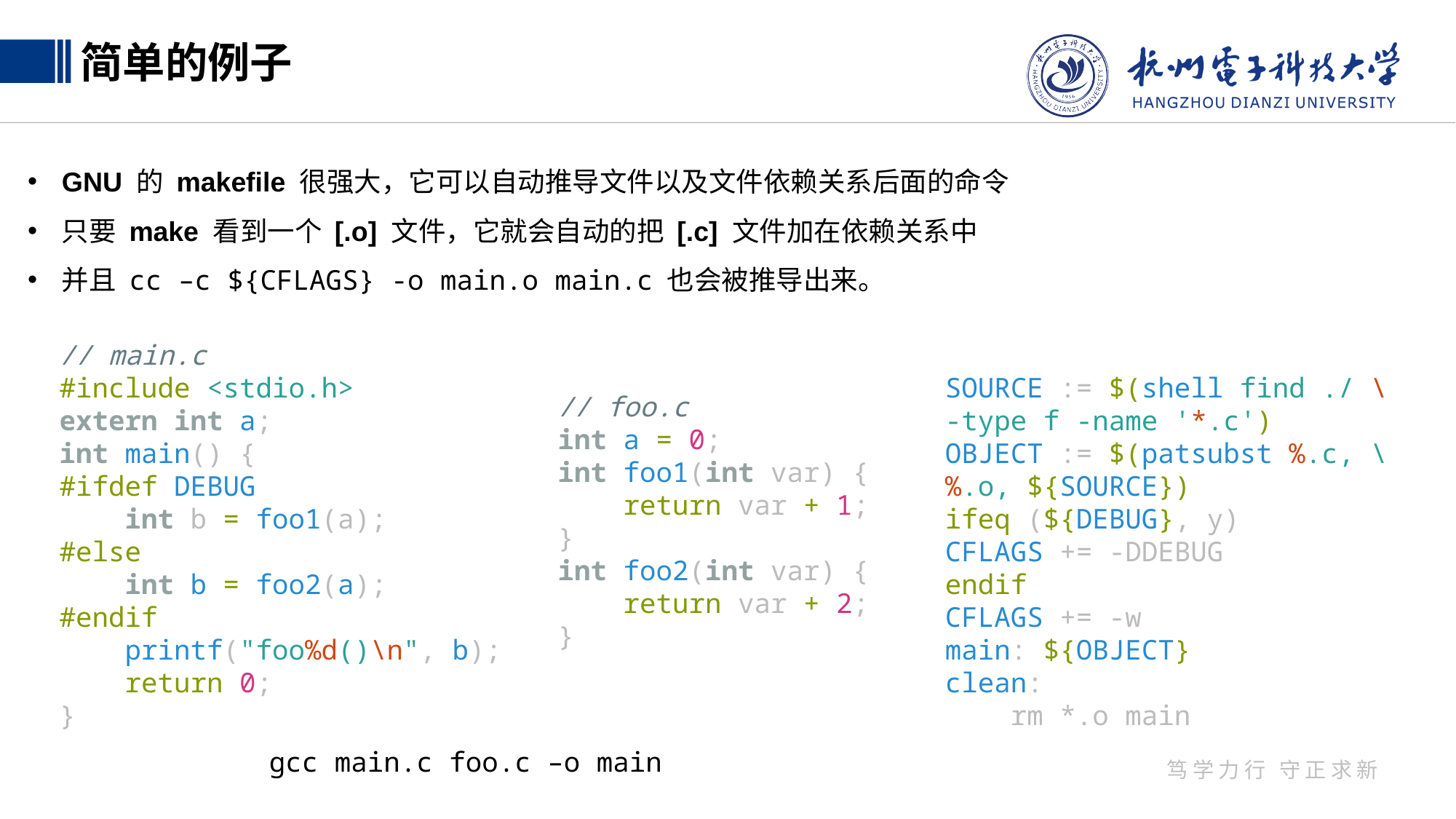

简单的例子
GNU 的 makefile 很强大，它可以自动推导文件以及文件依赖关系后面的命令
只要 make 看到一个 [.o] 文件，它就会自动的把 [.c] 文件加在依赖关系中
并且 cc –c ${CFLAGS} -o main.o main.c 也会被推导出来。
// main.c
#include <stdio.h>
extern int a;
int main() {
#ifdef DEBUG
    int b = foo1(a);
#else
    int b = foo2(a);
#endif
    printf("foo%d()\n", b);
    return 0;
}
SOURCE := $(shell find ./ \
-type f -name '*.c')
OBJECT := $(patsubst %.c, \
%.o, ${SOURCE})
ifeq (${DEBUG}, y)
CFLAGS += -DDEBUG
endif
CFLAGS += -w
main: ${OBJECT}
clean:
    rm *.o main
// foo.c
int a = 0;
int foo1(int var) {
    return var + 1;
}
int foo2(int var) {
    return var + 2;
}
gcc main.c foo.c –o main
笃学力行 守正求新